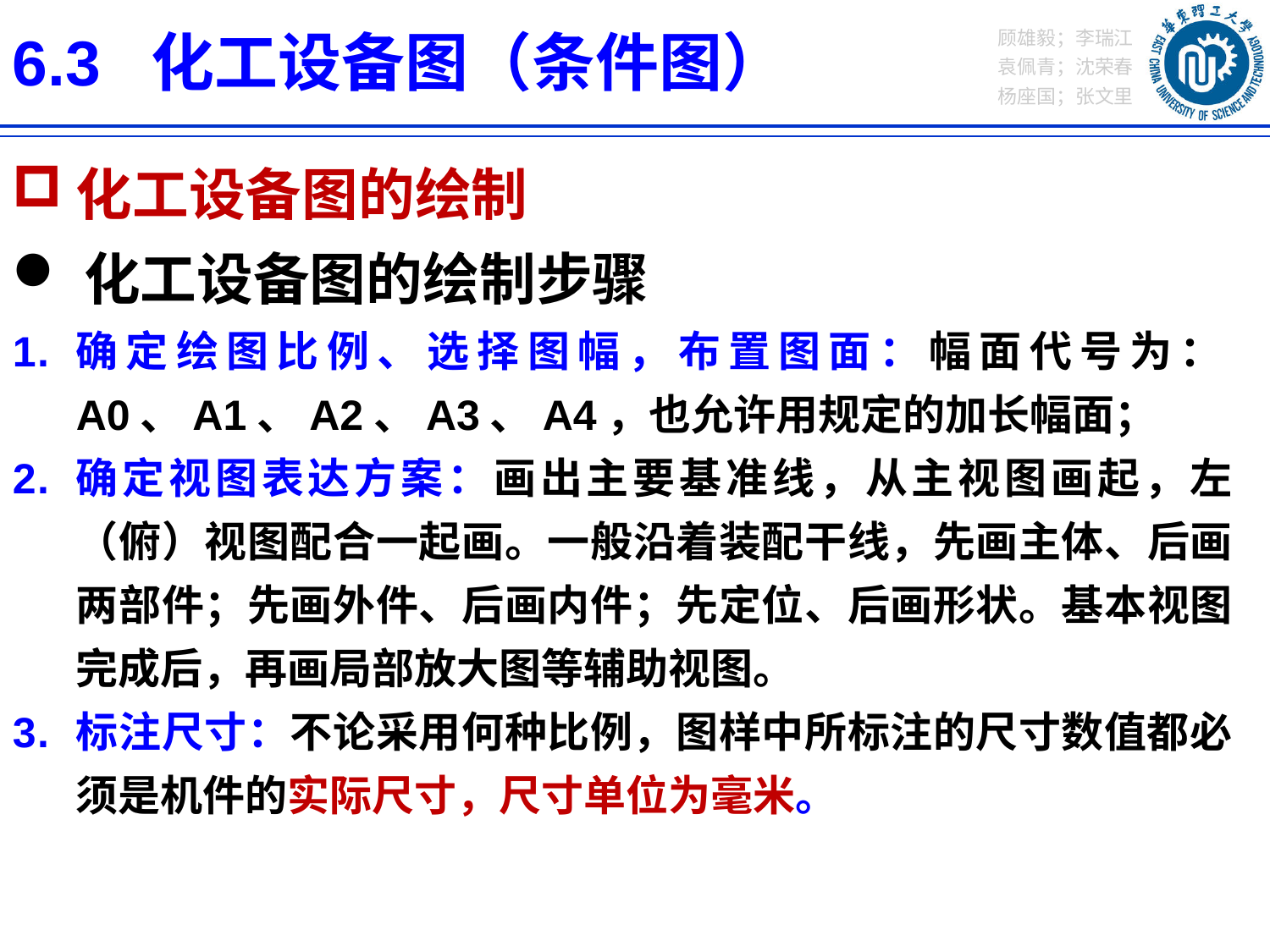

6.3  化工设备图（条件图）
化工设备图的绘制
化工设备图的绘制步骤
确定绘图比例、选择图幅，布置图面：幅面代号为：A0、A1、A2、A3、A4，也允许用规定的加长幅面；
确定视图表达方案：画出主要基准线，从主视图画起，左（俯）视图配合一起画。一般沿着装配干线，先画主体、后画两部件；先画外件、后画内件；先定位、后画形状。基本视图完成后，再画局部放大图等辅助视图。
标注尺寸：不论采用何种比例，图样中所标注的尺寸数值都必须是机件的实际尺寸，尺寸单位为毫米。